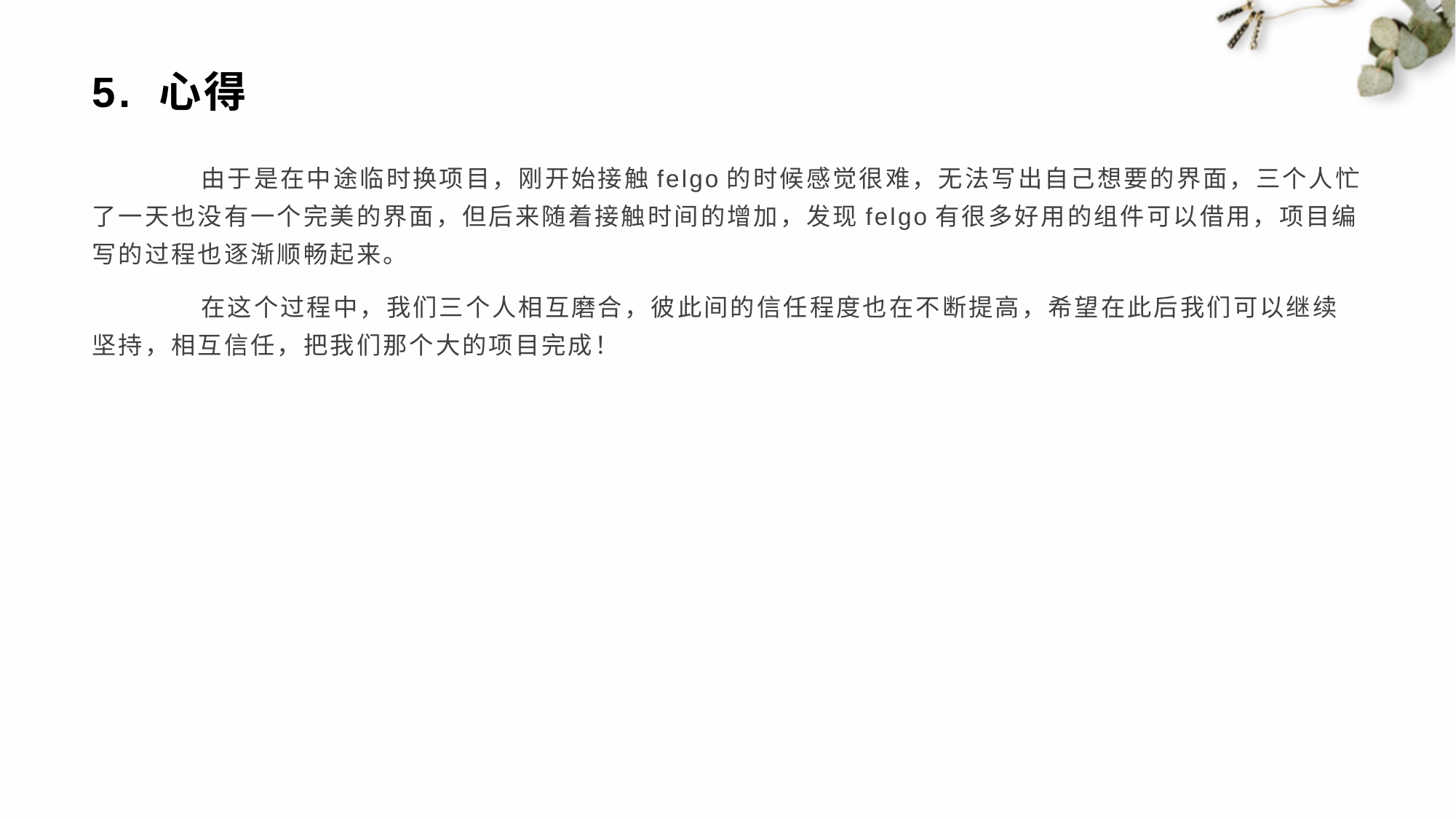

# 5. 心得
	由于是在中途临时换项目，刚开始接触felgo的时候感觉很难，无法写出自己想要的界面，三个人忙了一天也没有一个完美的界面，但后来随着接触时间的增加，发现felgo有很多好用的组件可以借用，项目编写的过程也逐渐顺畅起来。
	在这个过程中，我们三个人相互磨合，彼此间的信任程度也在不断提高，希望在此后我们可以继续坚持，相互信任，把我们那个大的项目完成！